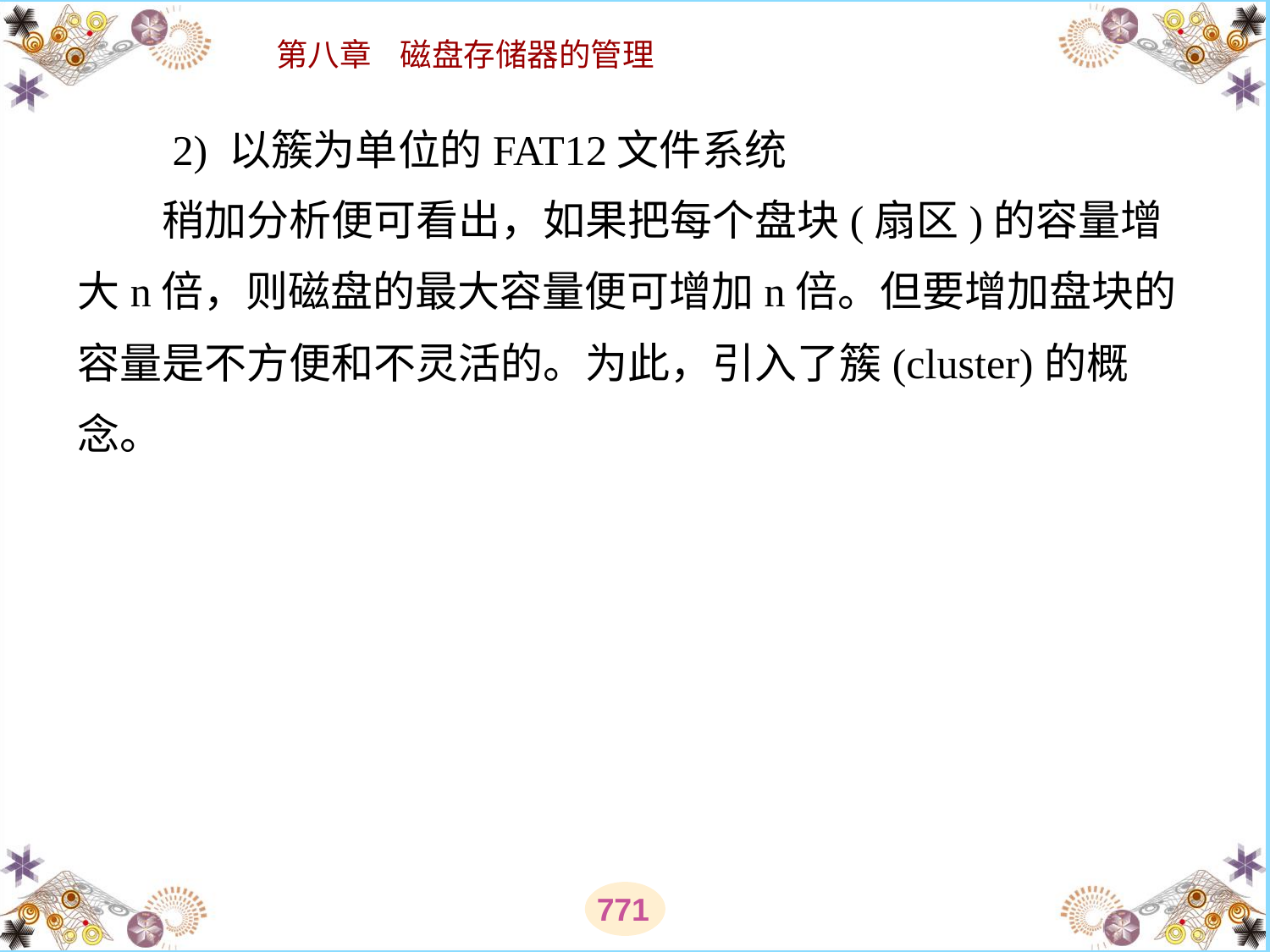

# 2) 以簇为单位的FAT12文件系统 　　稍加分析便可看出，如果把每个盘块(扇区)的容量增大n倍，则磁盘的最大容量便可增加n倍。但要增加盘块的容量是不方便和不灵活的。为此，引入了簇(cluster)的概念。